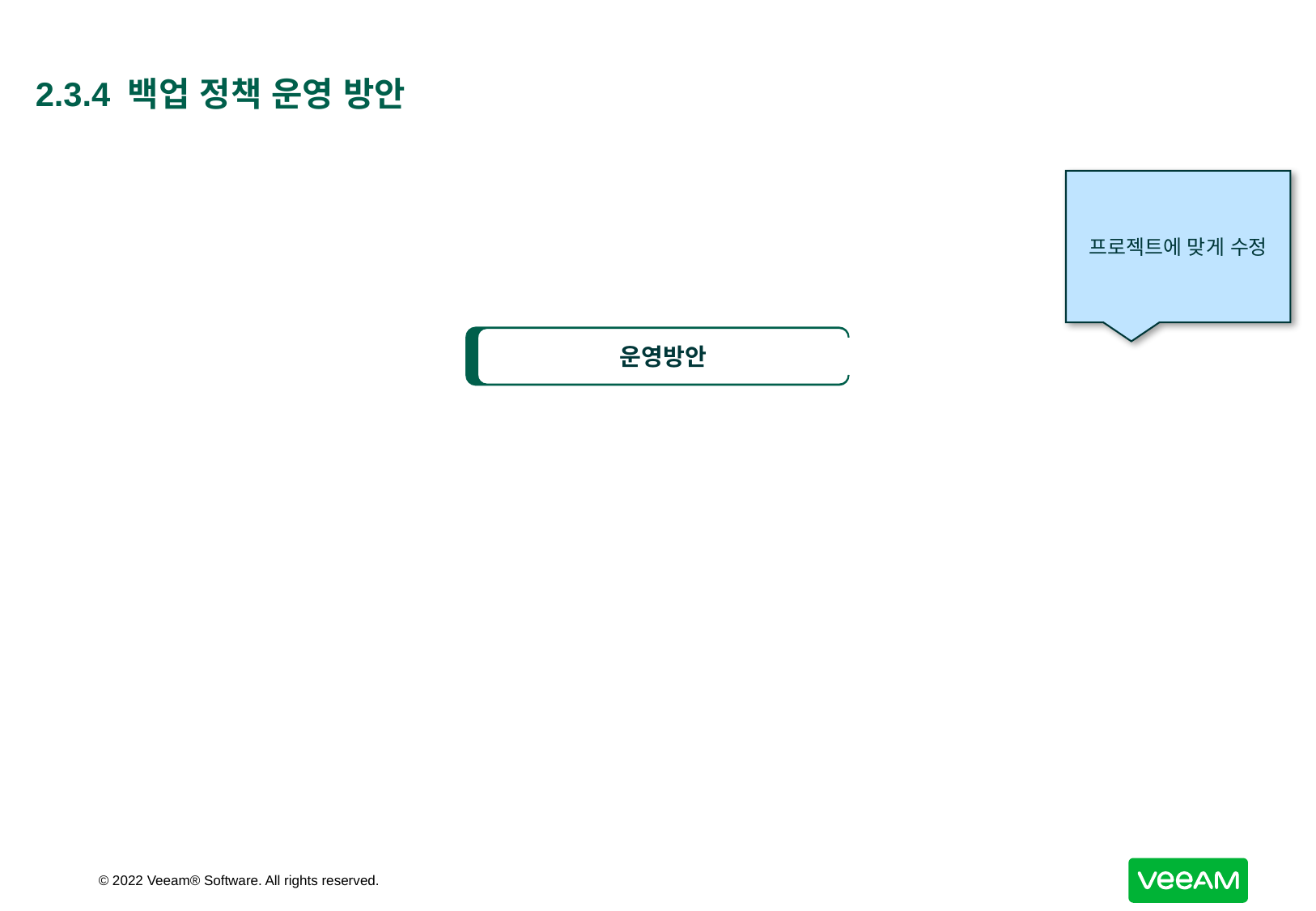

# 2.3.4 백업 정책 운영 방안

프로젝트에 맞게 수정
운영방안